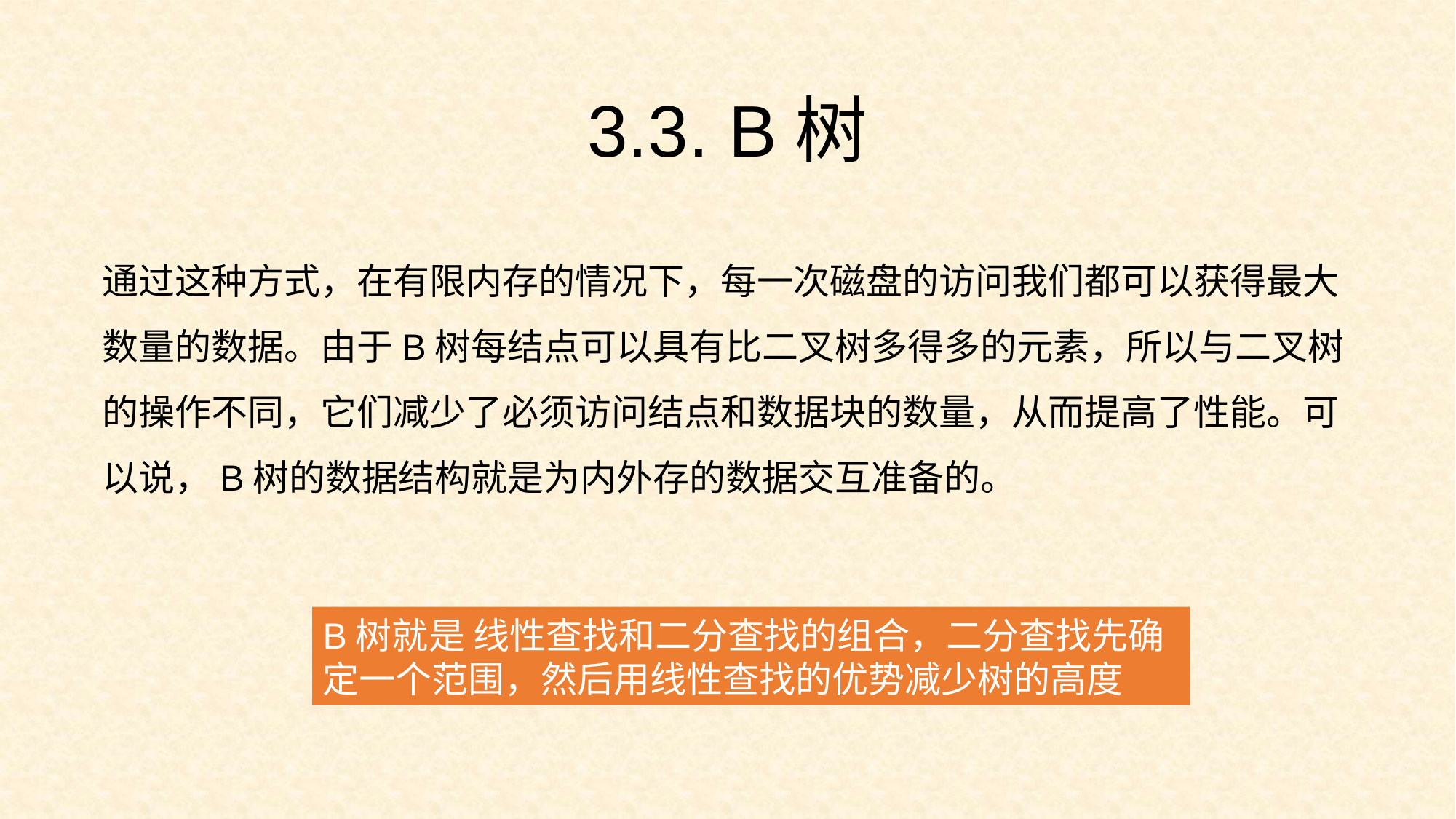

3.3. B树
通过这种方式，在有限内存的情况下，每一次磁盘的访问我们都可以获得最大数量的数据。由于B树每结点可以具有比二叉树多得多的元素，所以与二叉树的操作不同，它们减少了必须访问结点和数据块的数量，从而提高了性能。可以说，B树的数据结构就是为内外存的数据交互准备的。
B树就是 线性查找和二分查找的组合，二分查找先确定一个范围，然后用线性查找的优势减少树的高度